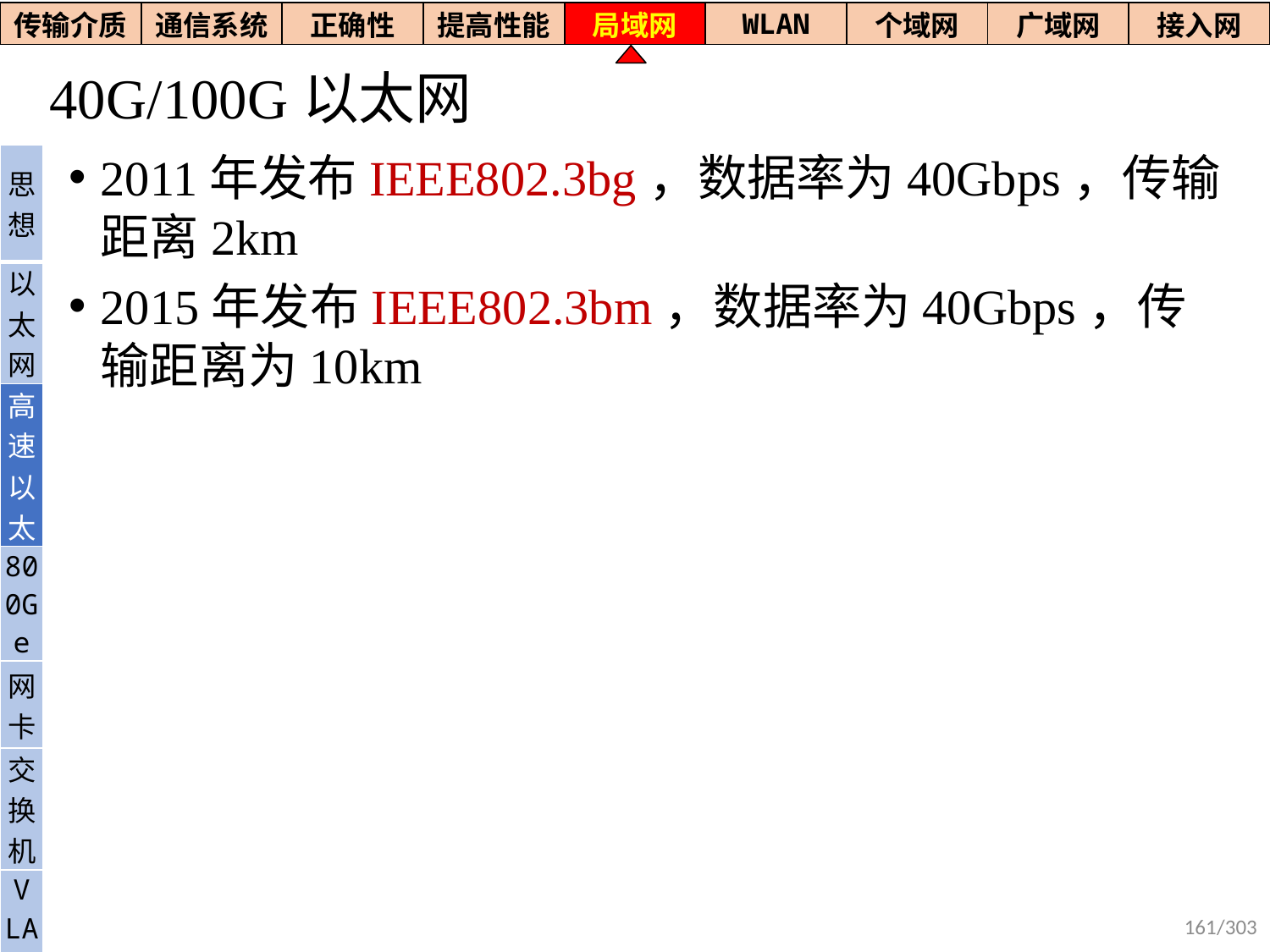

| 传输介质 | 通信系统 | 正确性 | 提高性能 | 局域网 | WLAN | 个域网 | 广域网 | 接入网 |
| --- | --- | --- | --- | --- | --- | --- | --- | --- |

# 40G/100G以太网
2011年发布IEEE802.3bg，数据率为40Gbps，传输距离2km
2015年发布IEEE802.3bm，数据率为40Gbps，传输距离为10km
| 思想 |
| --- |
| 以太网 |
| 高速以太 |
| 800Ge |
| 网卡 |
| 交换机 |
| V LAN |
161/303